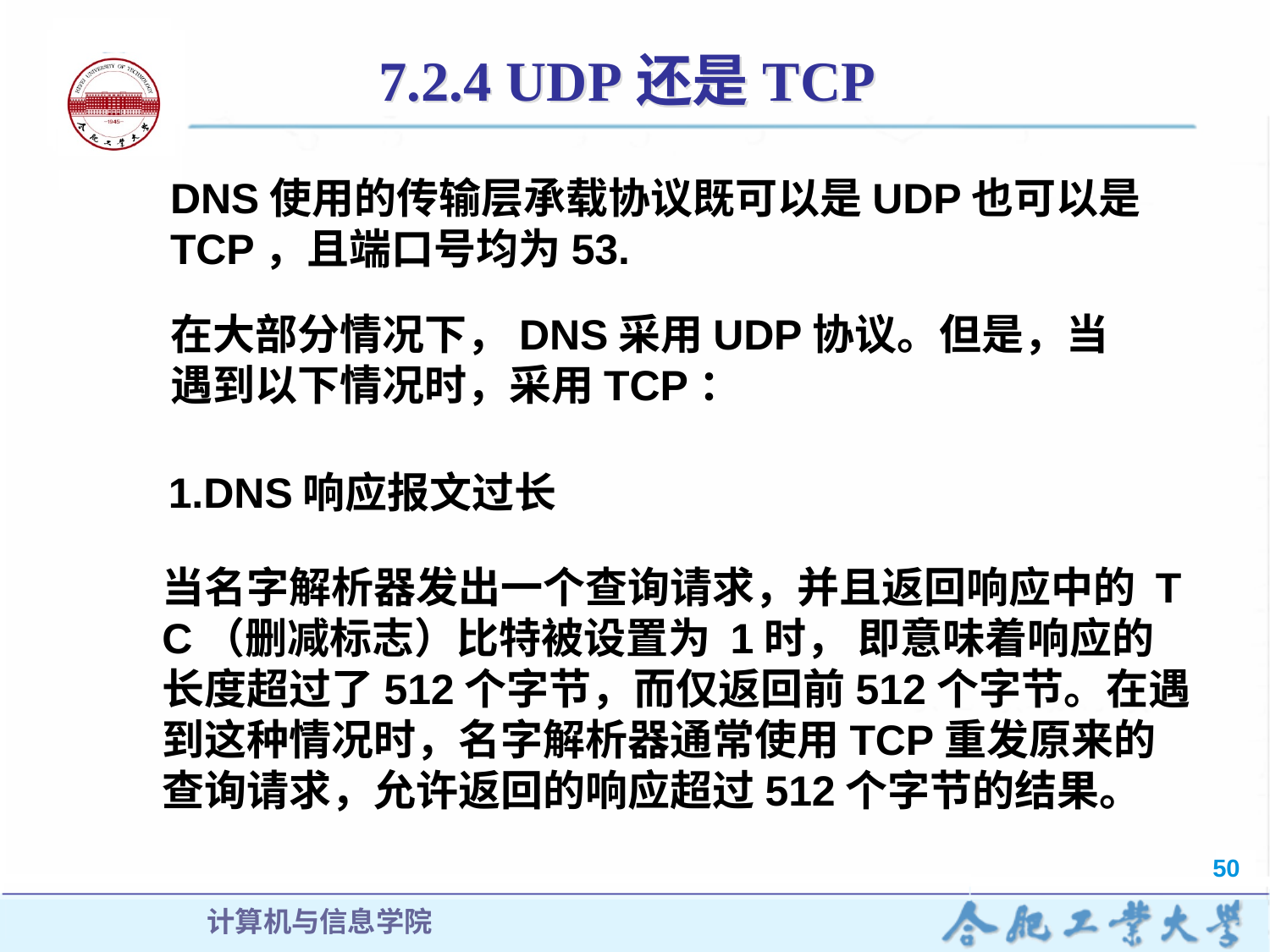

7.2.4 UDP还是TCP
DNS使用的传输层承载协议既可以是UDP也可以是TCP，且端口号均为53.
在大部分情况下，DNS采用UDP协议。但是，当遇到以下情况时，采用TCP：
1.DNS响应报文过长
当名字解析器发出一个查询请求，并且返回响应中的 T C（删减标志）比特被设置为 1时， 即意味着响应的长度超过了512个字节，而仅返回前512个字节。在遇到这种情况时，名字解析器通常使用TCP重发原来的查询请求，允许返回的响应超过512个字节的结果。